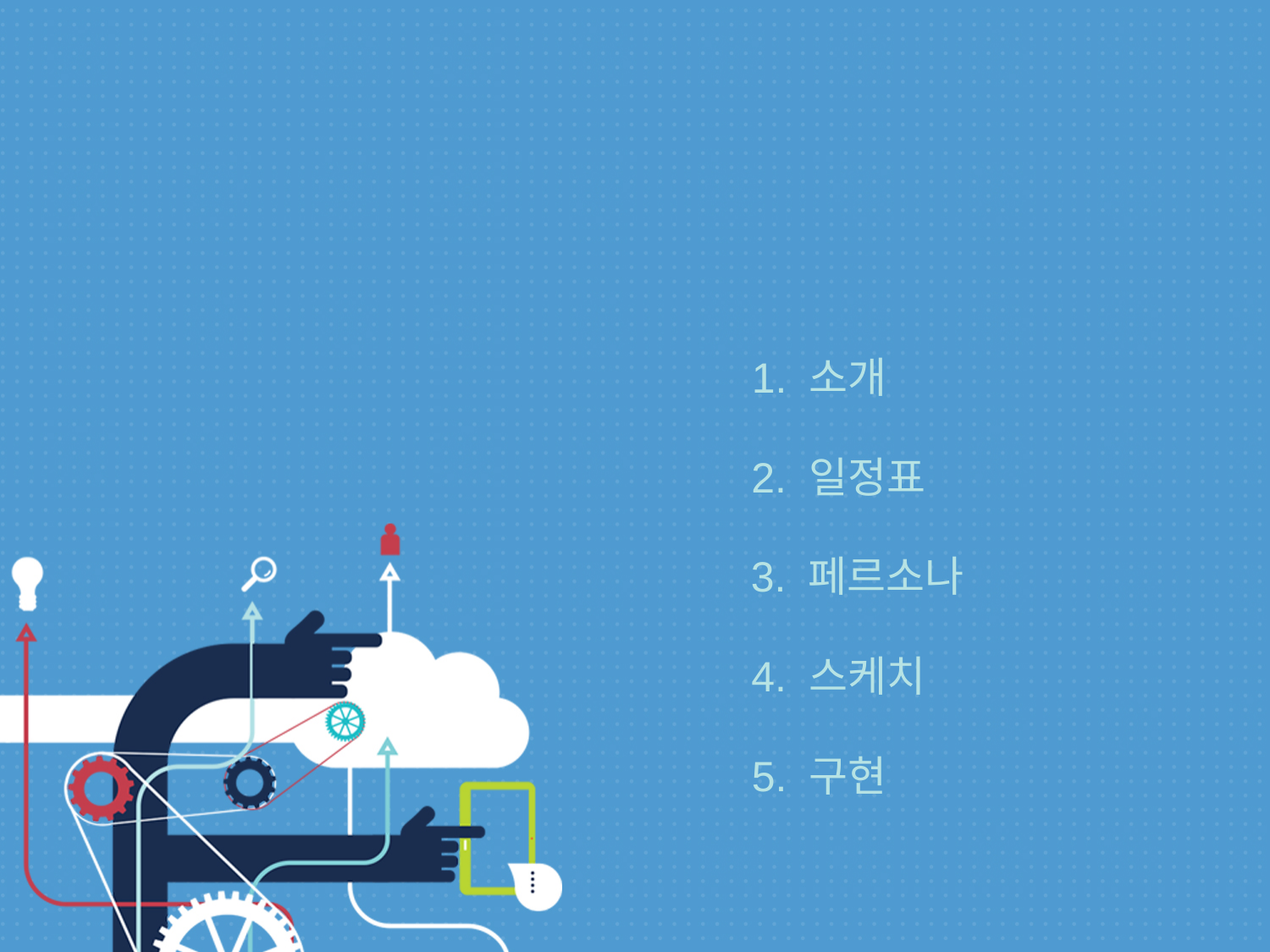

Contents
1. 소개
2. 일정표
3. 페르소나
4. 스케치
5. 구현